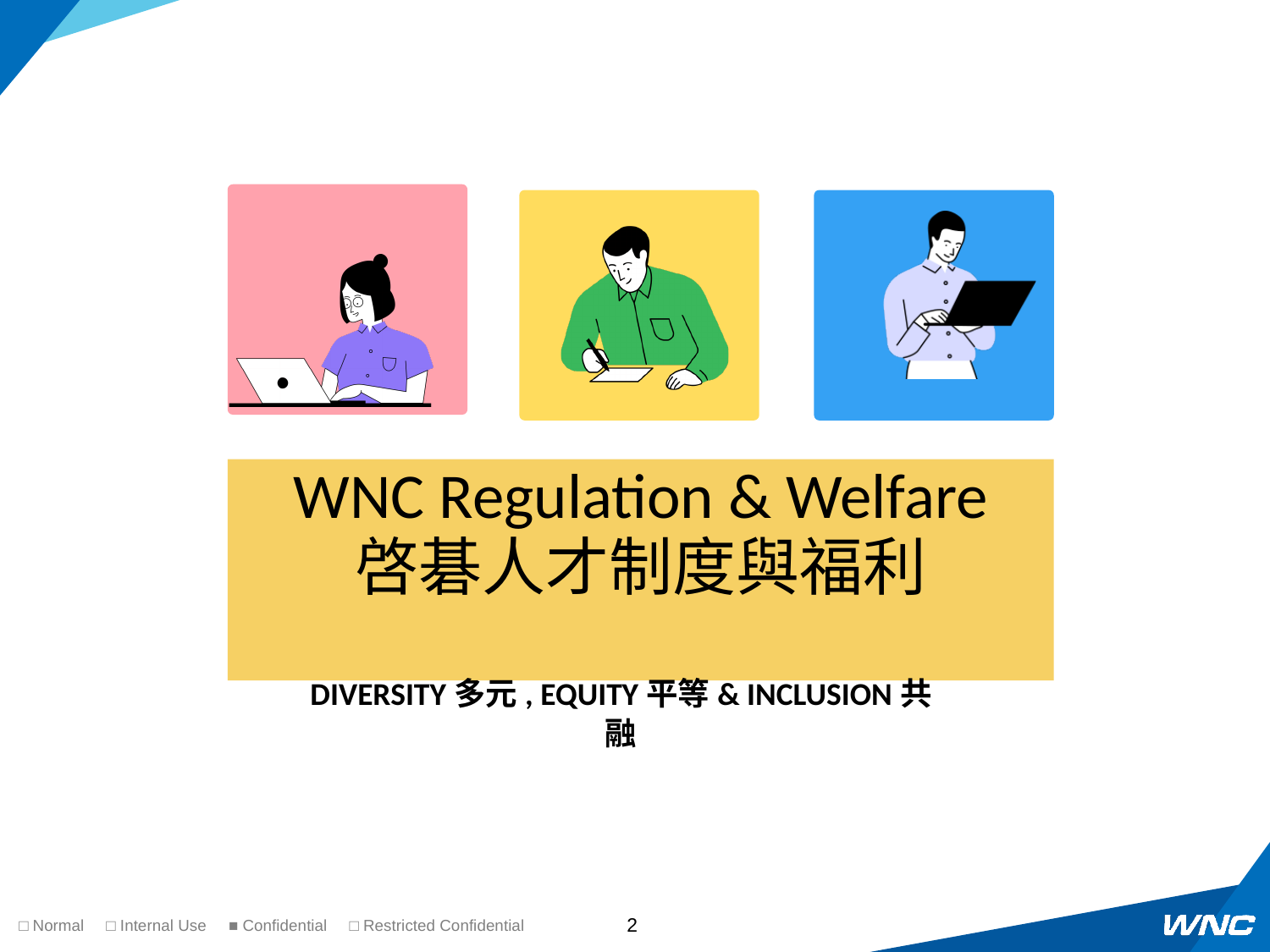

WNC Regulation & Welfare

啓碁人才制度與福利

DIVERSITY多元, EQUITY平等& INCLUSION共融